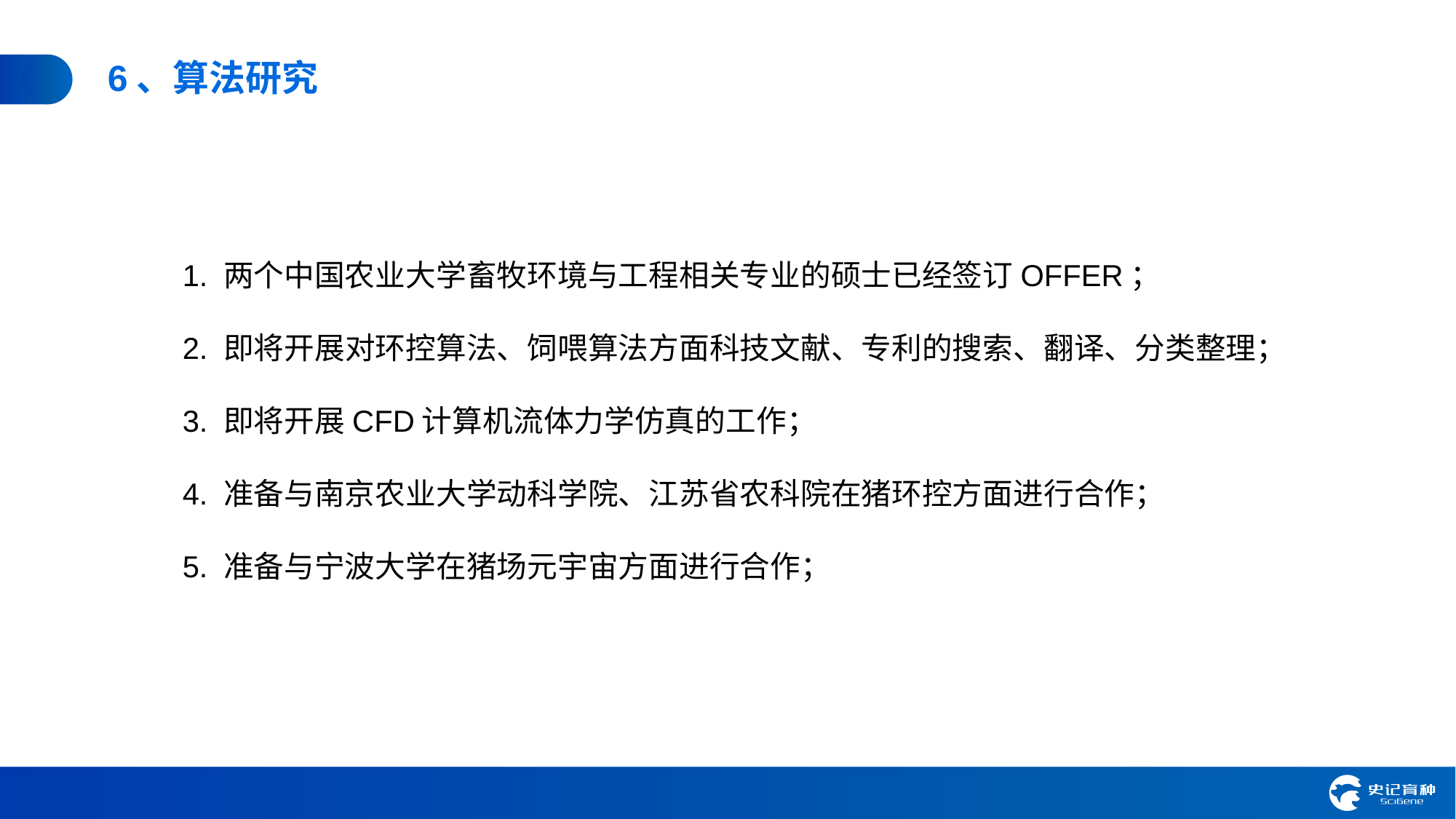

6、算法研究
两个中国农业大学畜牧环境与工程相关专业的硕士已经签订OFFER；

即将开展对环控算法、饲喂算法方面科技文献、专利的搜索、翻译、分类整理；

即将开展CFD计算机流体力学仿真的工作；

准备与南京农业大学动科学院、江苏省农科院在猪环控方面进行合作；

准备与宁波大学在猪场元宇宙方面进行合作；